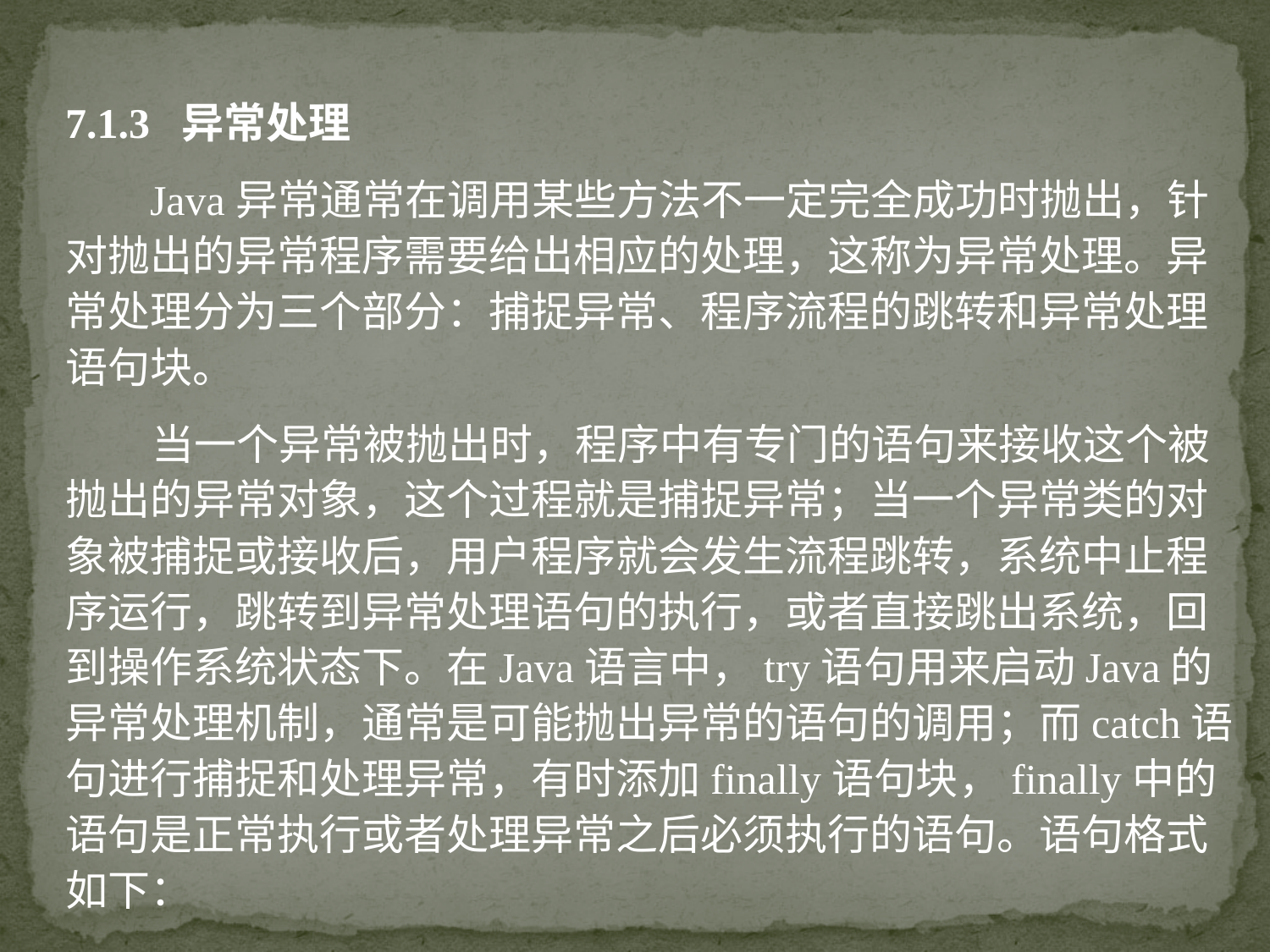

7.1.3  异常处理
        Java异常通常在调用某些方法不一定完全成功时抛出，针对抛出的异常程序需要给出相应的处理，这称为异常处理。异常处理分为三个部分：捕捉异常、程序流程的跳转和异常处理语句块。
        当一个异常被抛出时，程序中有专门的语句来接收这个被抛出的异常对象，这个过程就是捕捉异常；当一个异常类的对象被捕捉或接收后，用户程序就会发生流程跳转，系统中止程序运行，跳转到异常处理语句的执行，或者直接跳出系统，回到操作系统状态下。在Java语言中，try语句用来启动Java的异常处理机制，通常是可能抛出异常的语句的调用；而catch语句进行捕捉和处理异常，有时添加finally语句块，finally中的语句是正常执行或者处理异常之后必须执行的语句。语句格式如下：